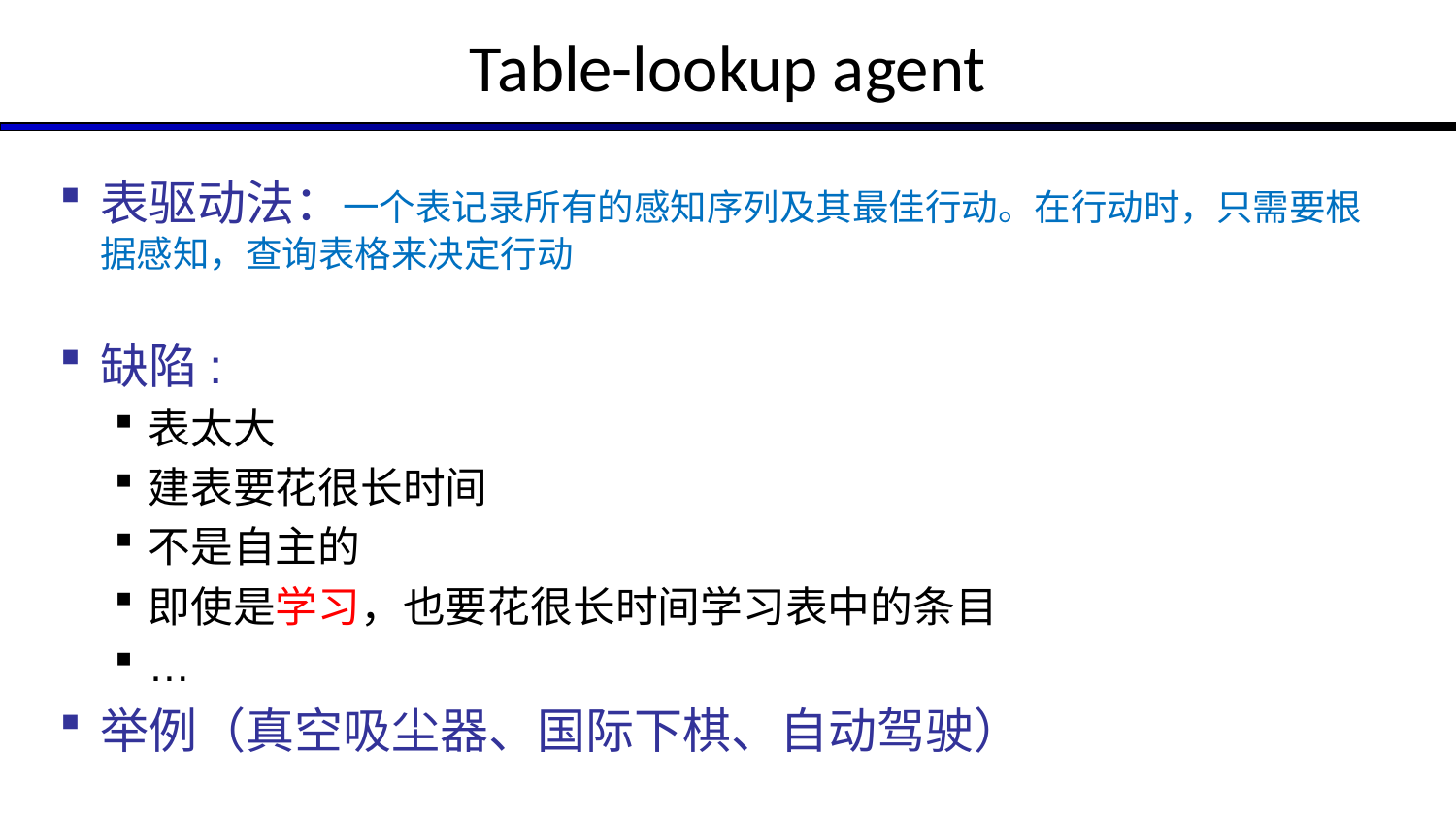

Table-lookup agent
表驱动法：一个表记录所有的感知序列及其最佳行动。在行动时，只需要根据感知，查询表格来决定行动

缺陷:
表太大
建表要花很长时间
不是自主的
即使是学习，也要花很长时间学习表中的条目
…
举例（真空吸尘器、国际下棋、自动驾驶）